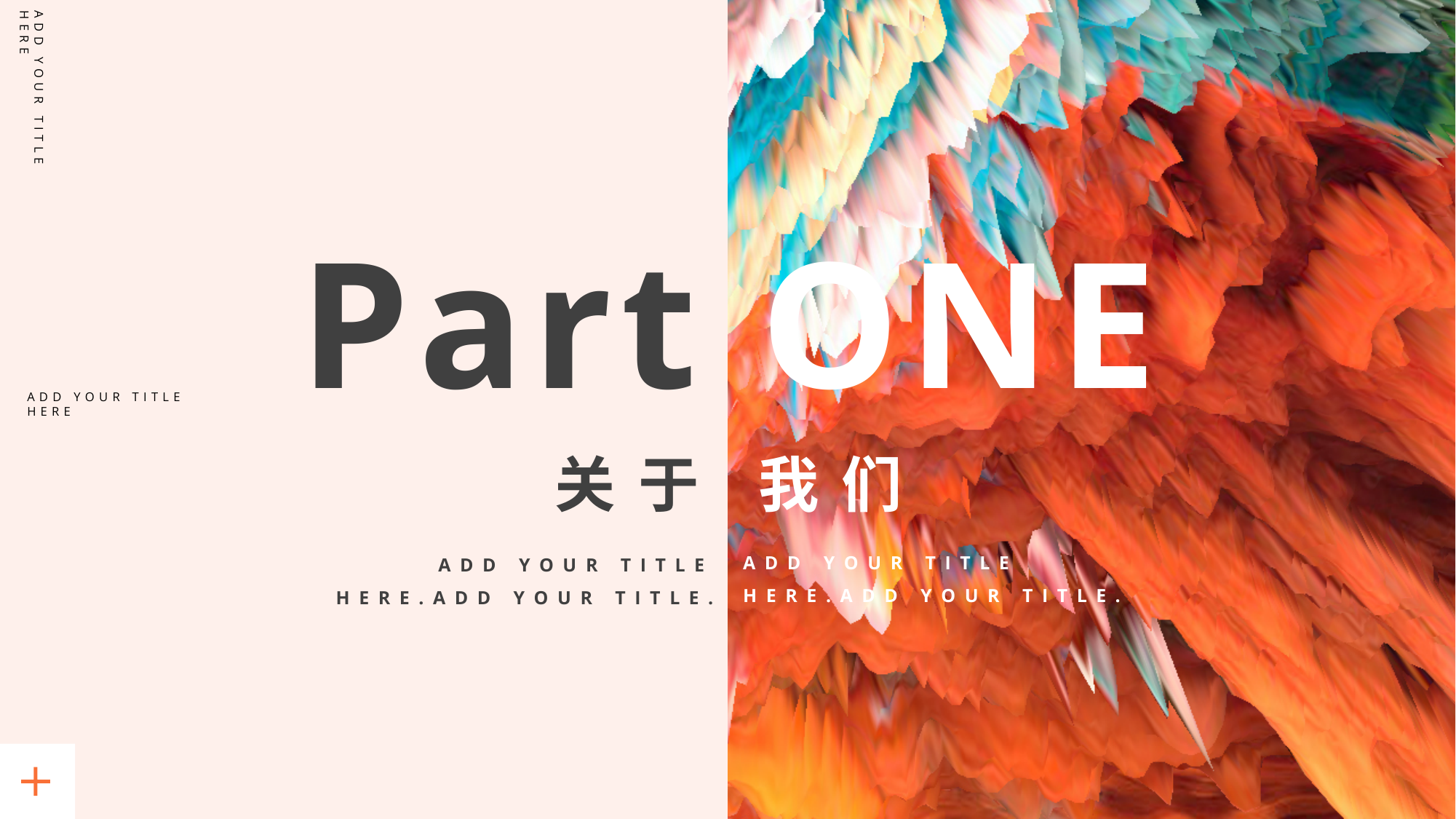

ADD YOUR TITLE HERE
Part ONE
关于 我们
ADD YOUR TITLE HERE.ADD YOUR TITLE.
ADD YOUR TITLE HERE.ADD YOUR TITLE.
ADD YOUR TITLE HERE